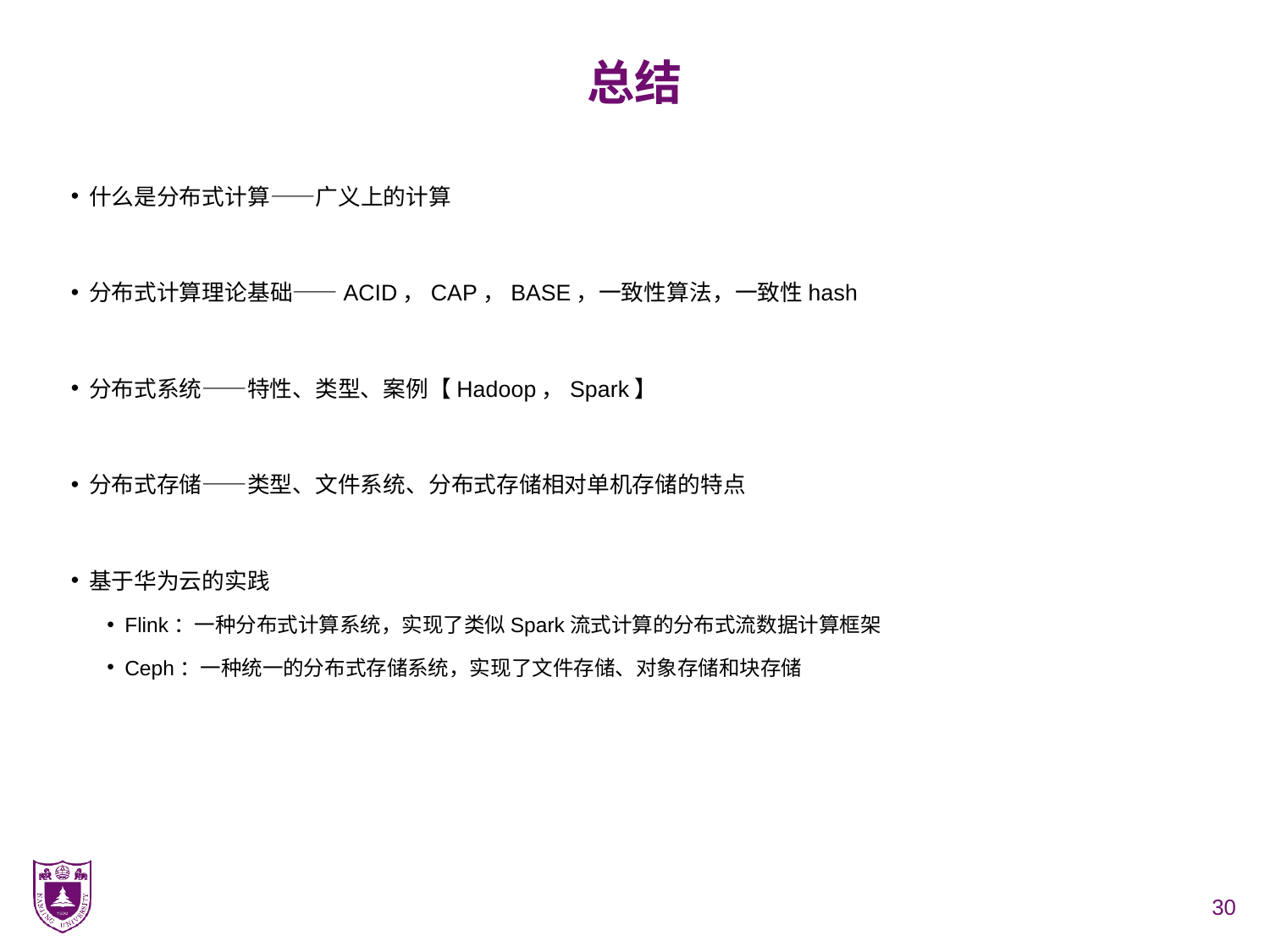

# 总结
什么是分布式计算——广义上的计算

分布式计算理论基础——ACID，CAP，BASE，一致性算法，一致性hash

分布式系统——特性、类型、案例【Hadoop，Spark】

分布式存储——类型、文件系统、分布式存储相对单机存储的特点

基于华为云的实践
Flink：一种分布式计算系统，实现了类似Spark流式计算的分布式流数据计算框架
Ceph：一种统一的分布式存储系统，实现了文件存储、对象存储和块存储
30